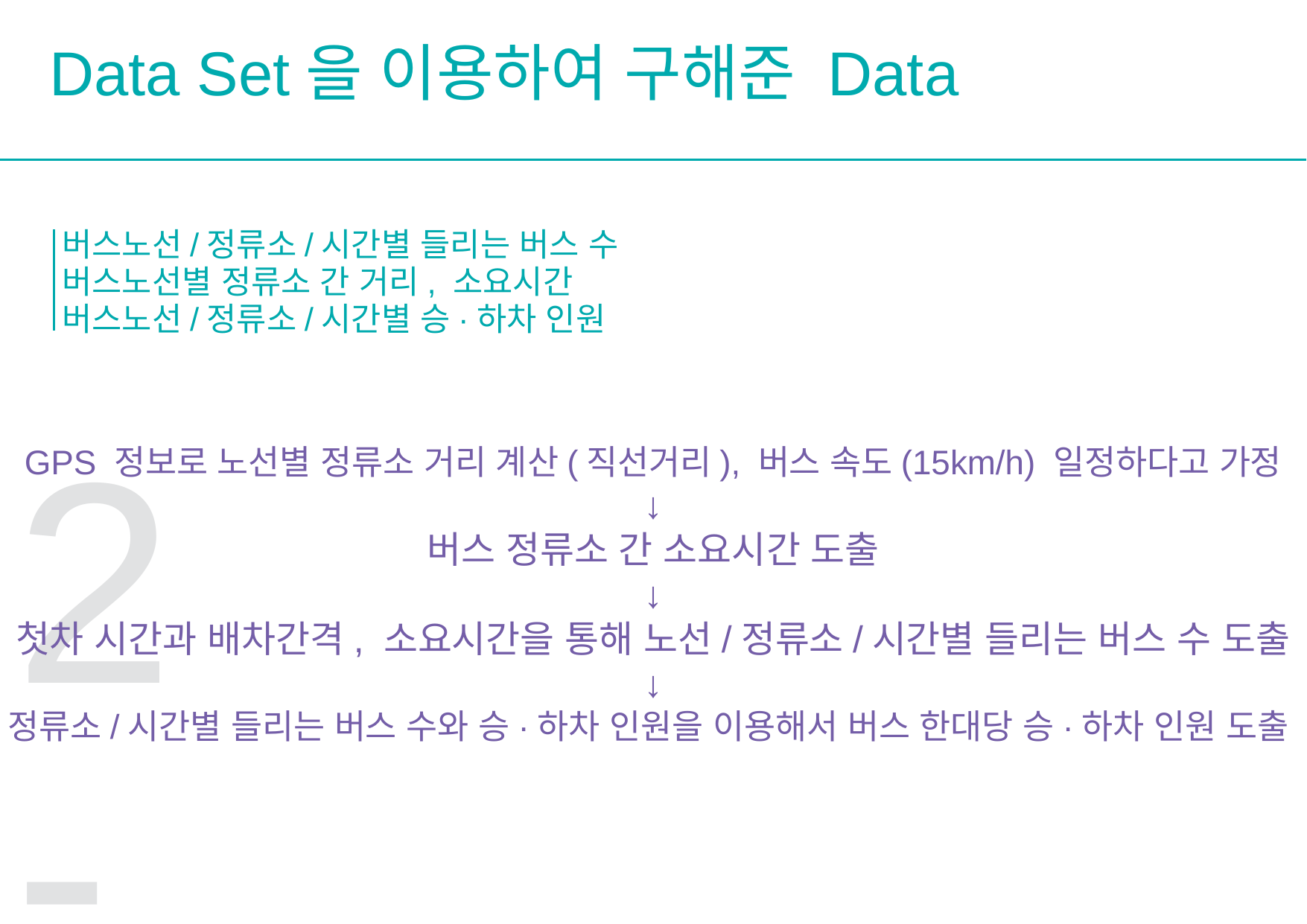

Data Set을 이용하여 구해준 Data
버스노선/정류소/시간별 들리는 버스 수
버스노선별 정류소 간 거리, 소요시간
버스노선/정류소/시간별 승·하차 인원
GPS 정보로 노선별 정류소 거리 계산(직선거리), 버스 속도(15km/h) 일정하다고 가정
↓
버스 정류소 간 소요시간 도출
↓
첫차 시간과 배차간격, 소요시간을 통해 노선/정류소/시간별 들리는 버스 수 도출
↓
정류소/시간별 들리는 버스 수와 승·하차 인원을 이용해서 버스 한대당 승·하차 인원 도출
2-3